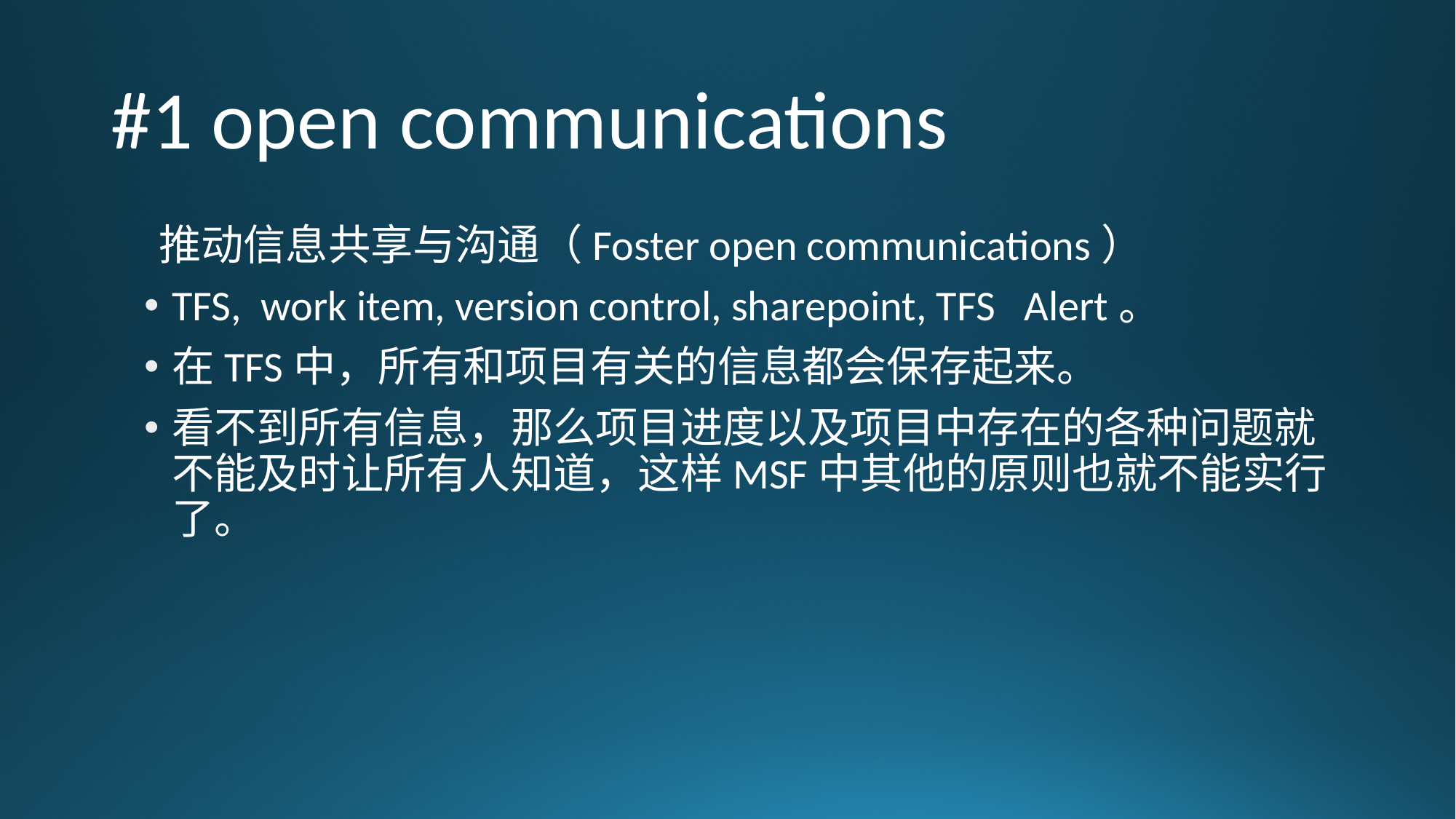

# #1 open communications
推动信息共享与沟通（Foster open communications）
TFS,  work item, version control, sharepoint, TFS   Alert。
在TFS中，所有和项目有关的信息都会保存起来。
看不到所有信息，那么项目进度以及项目中存在的各种问题就不能及时让所有人知道，这样MSF中其他的原则也就不能实行了。